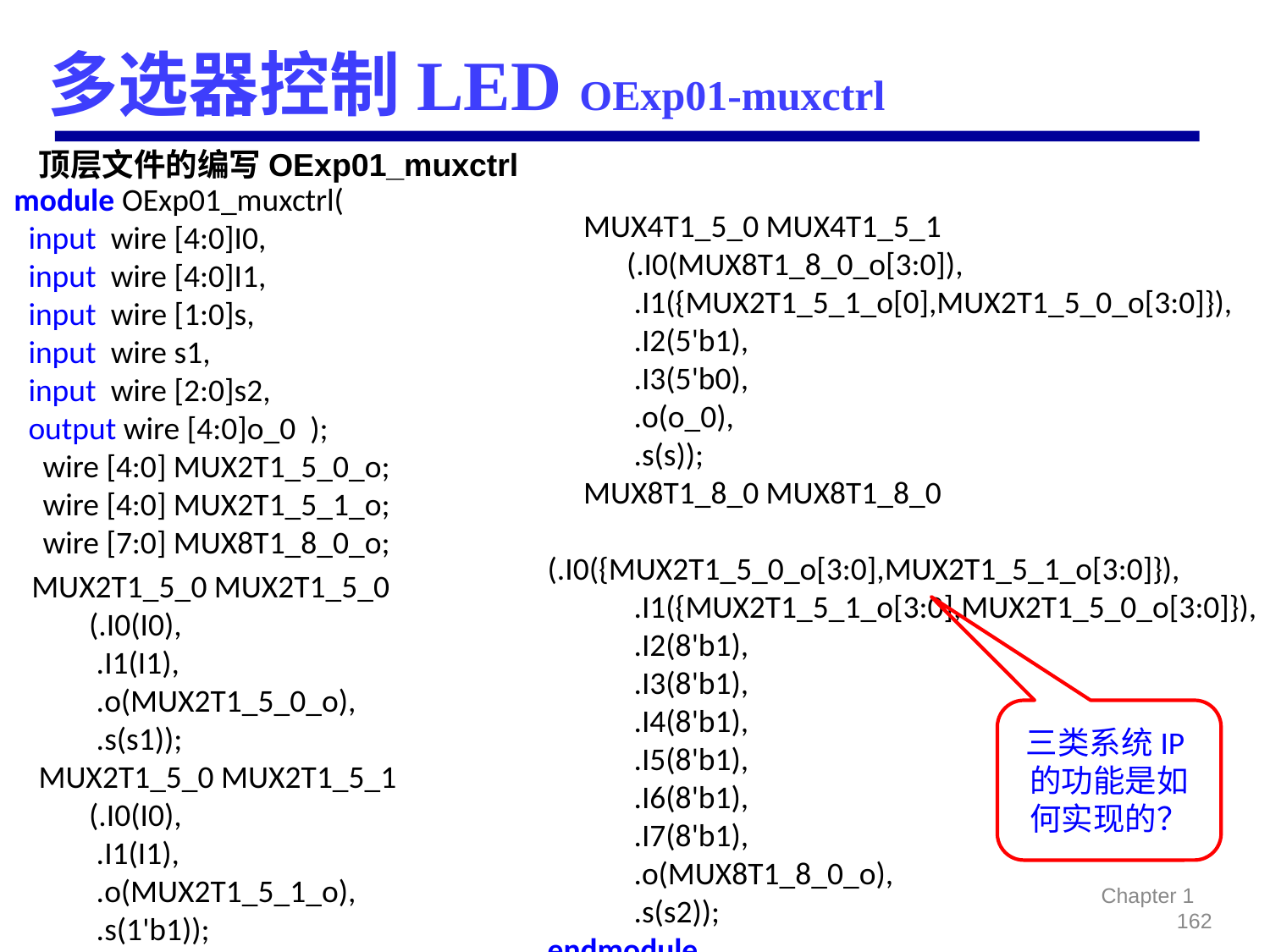

# 多选器控制LED OExp01-muxctrl
顶层文件的编写OExp01_muxctrl
module OExp01_muxctrl(
  input  wire [4:0]I0,
  input  wire [4:0]I1,
  input  wire [1:0]s,
  input  wire s1,
  input  wire [2:0]s2,
  output wire [4:0]o_0  );
    wire [4:0] MUX2T1_5_0_o;
    wire [4:0] MUX2T1_5_1_o;
    wire [7:0] MUX8T1_8_0_o;
     MUX4T1_5_0 MUX4T1_5_1
           (.I0(MUX8T1_8_0_o[3:0]),
            .I1({MUX2T1_5_1_o[0],MUX2T1_5_0_o[3:0]}),
            .I2(5'b1),
            .I3(5'b0),
            .o(o_0),
            .s(s));
     MUX8T1_8_0 MUX8T1_8_0
           (.I0({MUX2T1_5_0_o[3:0],MUX2T1_5_1_o[3:0]}),
            .I1({MUX2T1_5_1_o[3:0],MUX2T1_5_0_o[3:0]}),
            .I2(8'b1),
            .I3(8'b1),
            .I4(8'b1),
            .I5(8'b1),
            .I6(8'b1),
            .I7(8'b1),
            .o(MUX8T1_8_0_o),
            .s(s2));
endmodule
   MUX2T1_5_0 MUX2T1_5_0
           (.I0(I0),
            .I1(I1),
            .o(MUX2T1_5_0_o),
            .s(s1));
    MUX2T1_5_0 MUX2T1_5_1
           (.I0(I0),
            .I1(I1),
            .o(MUX2T1_5_1_o),
            .s(1'b1));
三类系统IP的功能是如何实现的？
Chapter 1   162